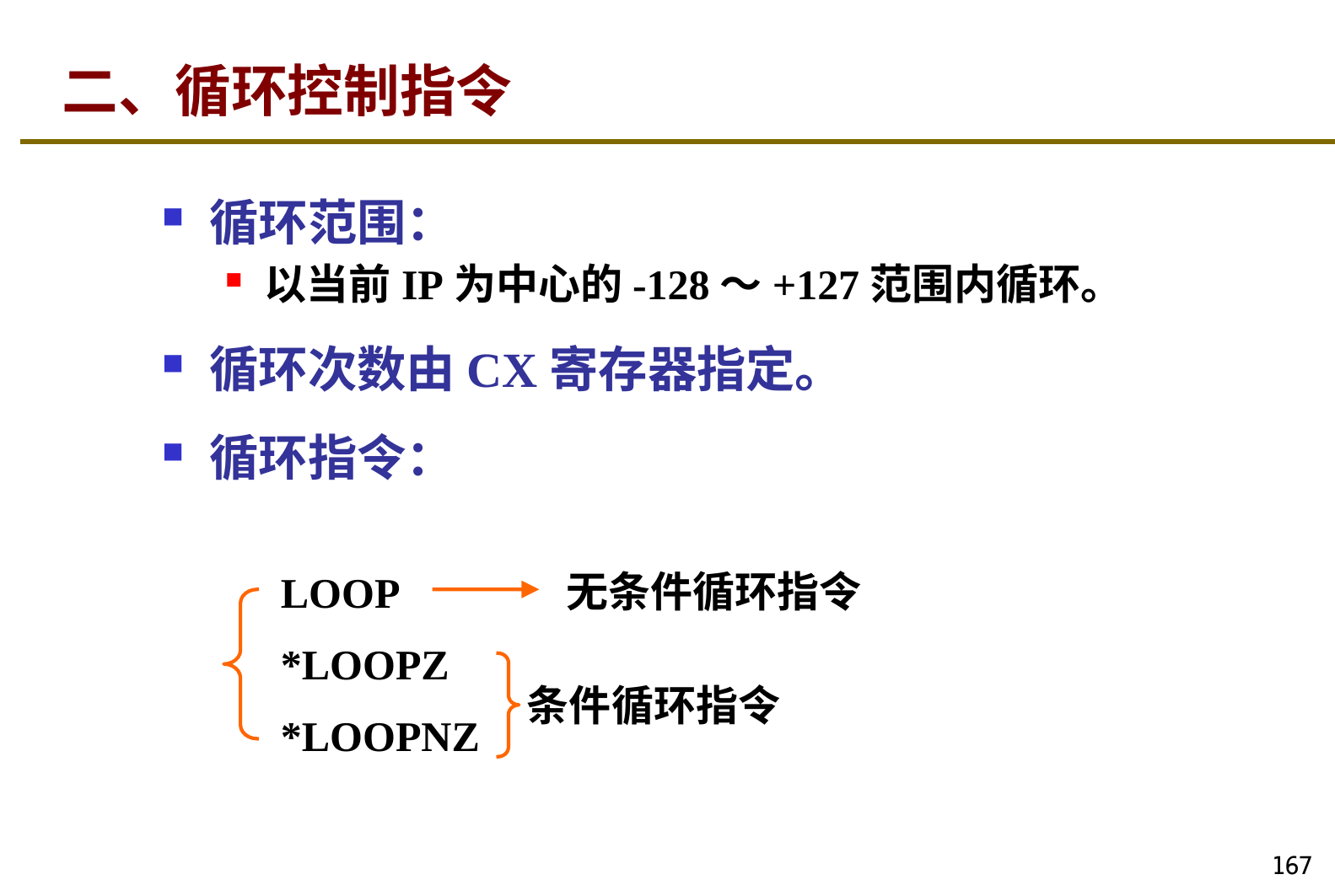

# 二、循环控制指令
循环范围：
以当前IP为中心的-128～+127范围内循环。
循环次数由CX寄存器指定。
循环指令：
无条件循环指令
LOOP
*LOOPZ
*LOOPNZ

条件循环指令
167